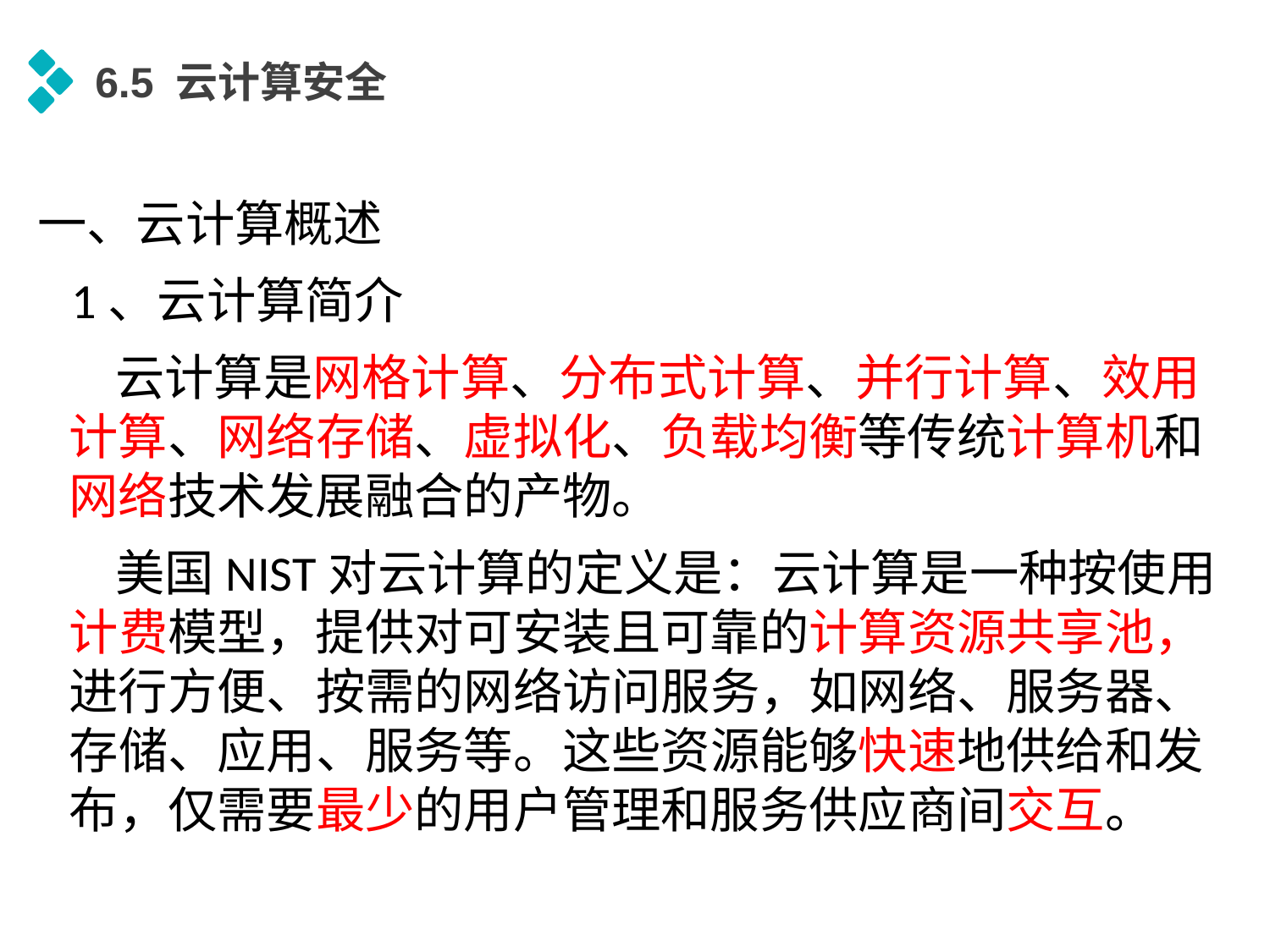

6.5 云计算安全

一、云计算概述
   1、云计算简介
      云计算是网格计算、分布式计算、并行计算、效用计算、网络存储、虚拟化、负载均衡等传统计算机和网络技术发展融合的产物。
      美国NIST对云计算的定义是：云计算是一种按使用计费模型，提供对可安装且可靠的计算资源共享池，进行方便、按需的网络访问服务，如网络、服务器、存储、应用、服务等。这些资源能够快速地供给和发布，仅需要最少的用户管理和服务供应商间交互。